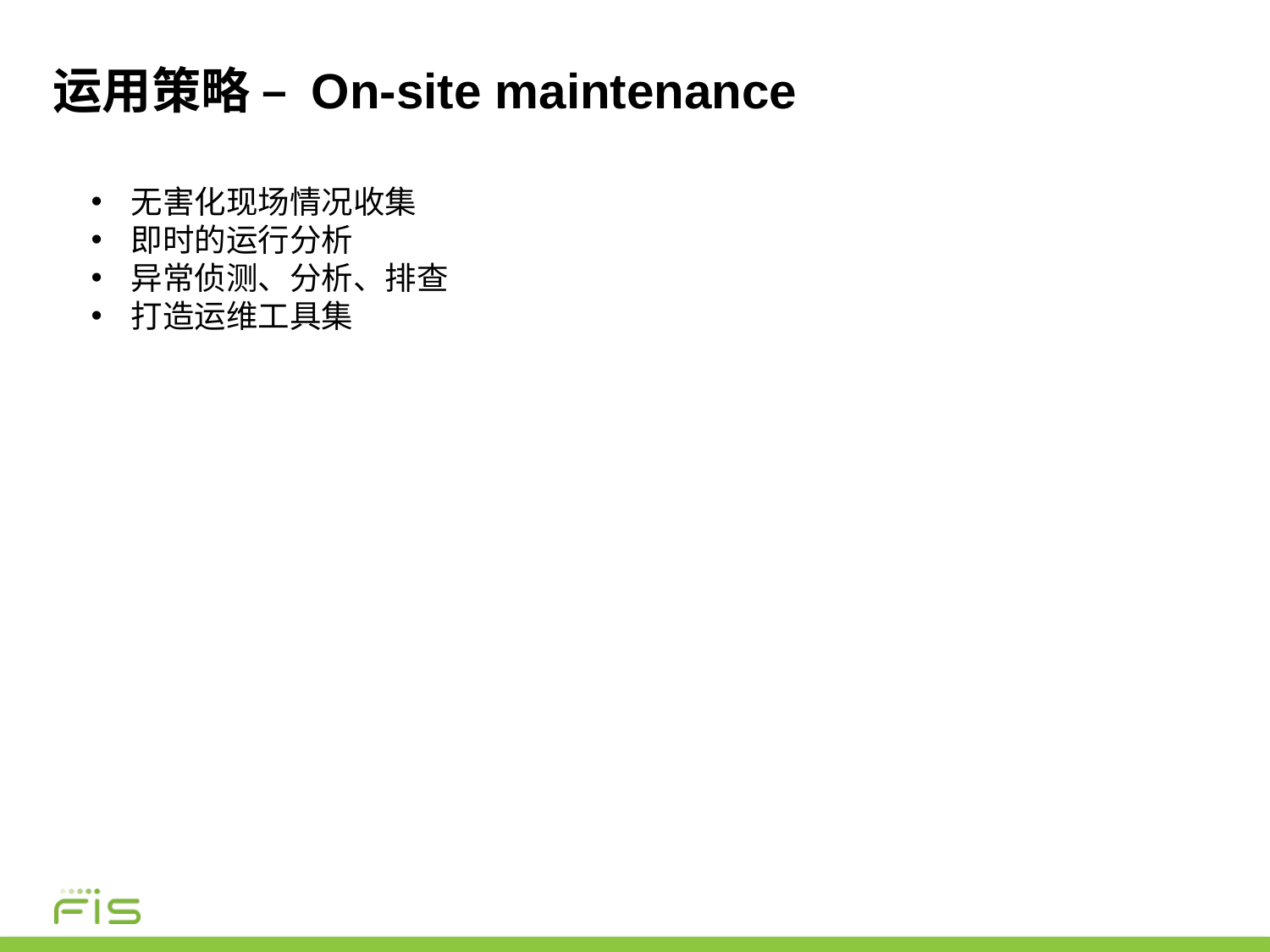

# 运用策略 – On-site maintenance
无害化现场情况收集
即时的运行分析
异常侦测、分析、排查
打造运维工具集